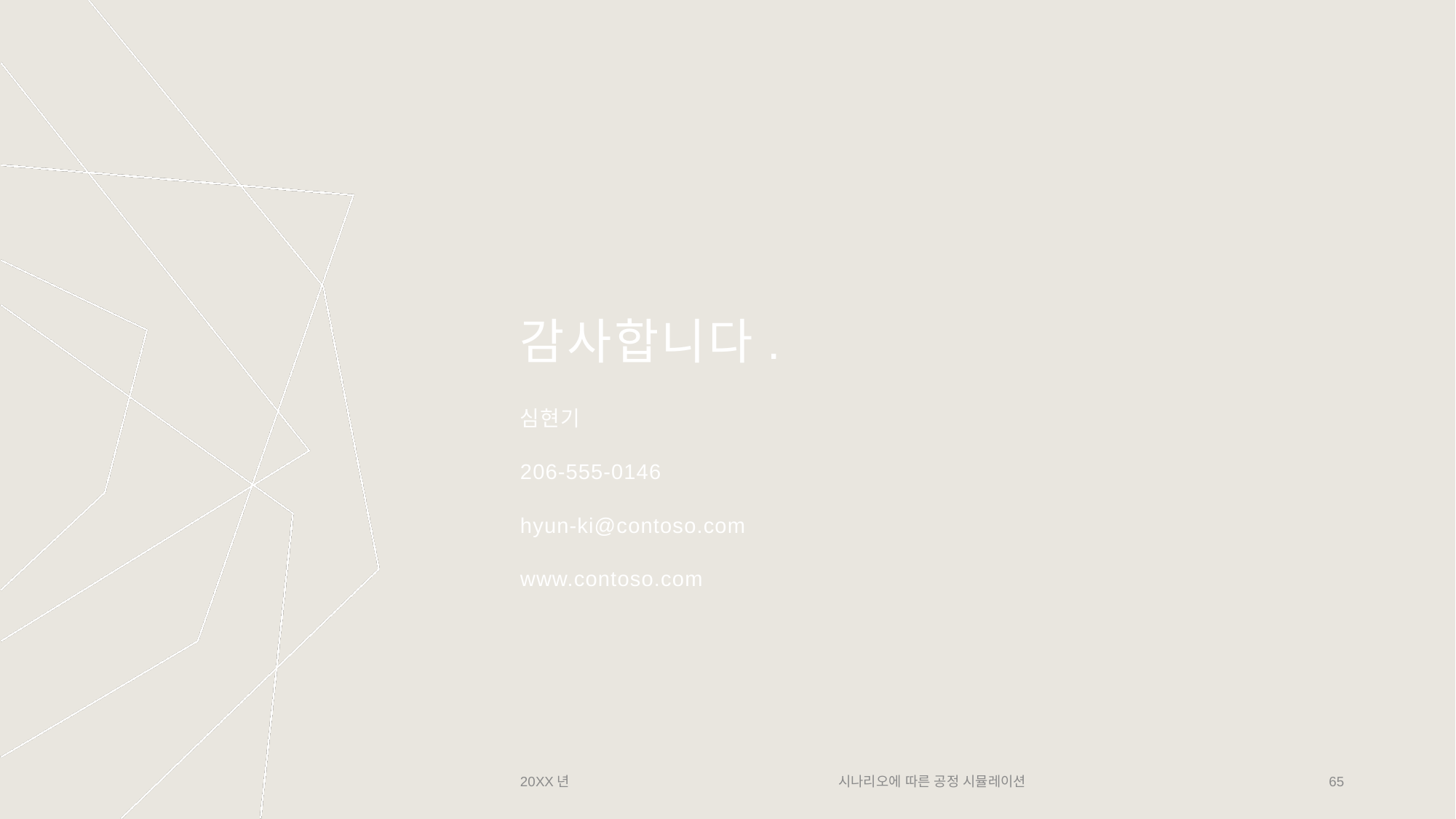

# 감사합니다.
심현기
206-555-0146
hyun-ki@contoso.com
www.contoso.com
20XX년
시나리오에 따른 공정 시뮬레이션
65